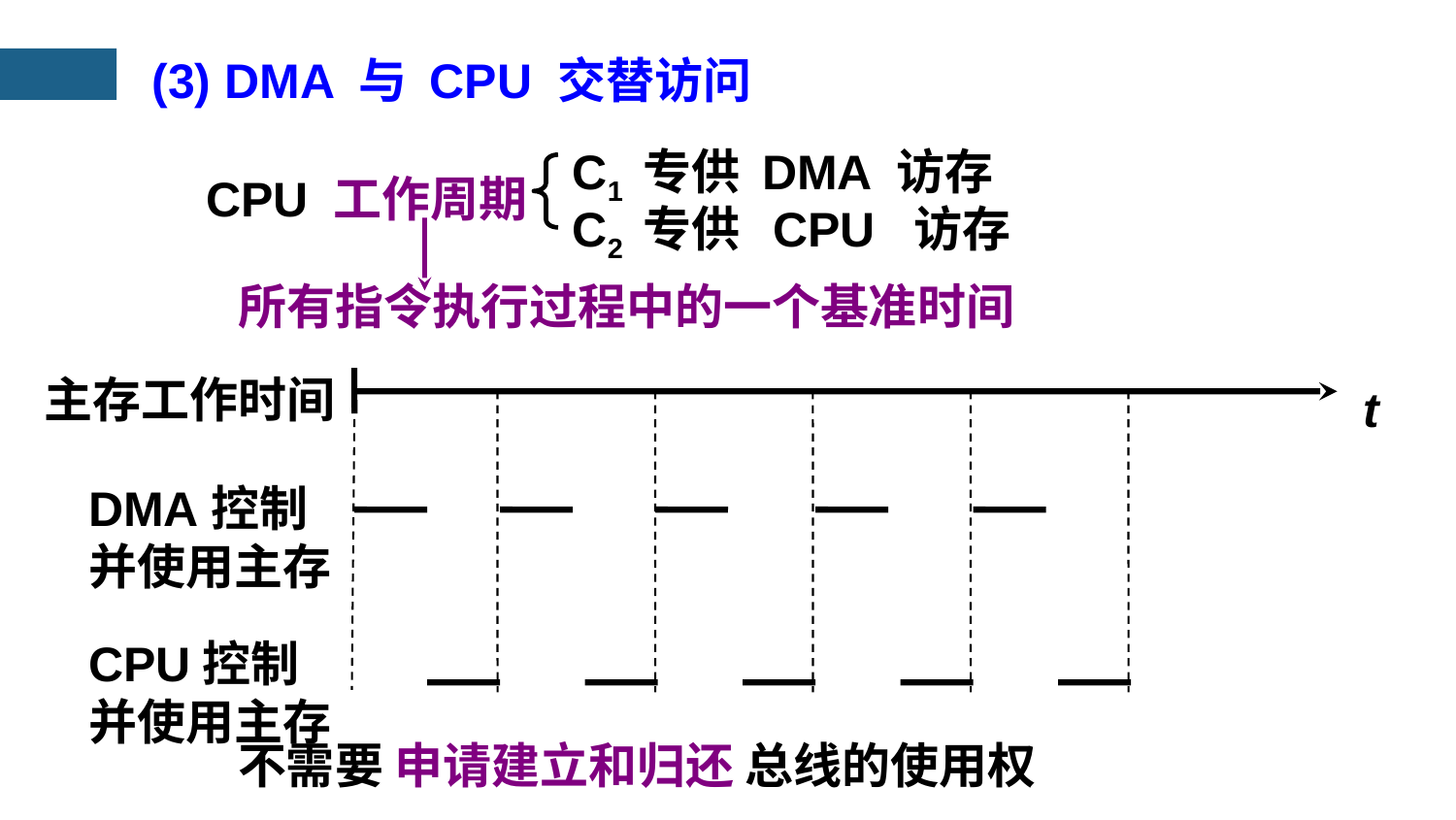

(3) DMA 与 CPU 交替访问
C1 专供 DMA 访存
C2 专供  CPU  访存

CPU 工作周期

所有指令执行过程中的一个基准时间
主存工作时间

t

DMA控制
并使用主存

CPU控制
并使用主存

不需要 申请建立和归还 总线的使用权